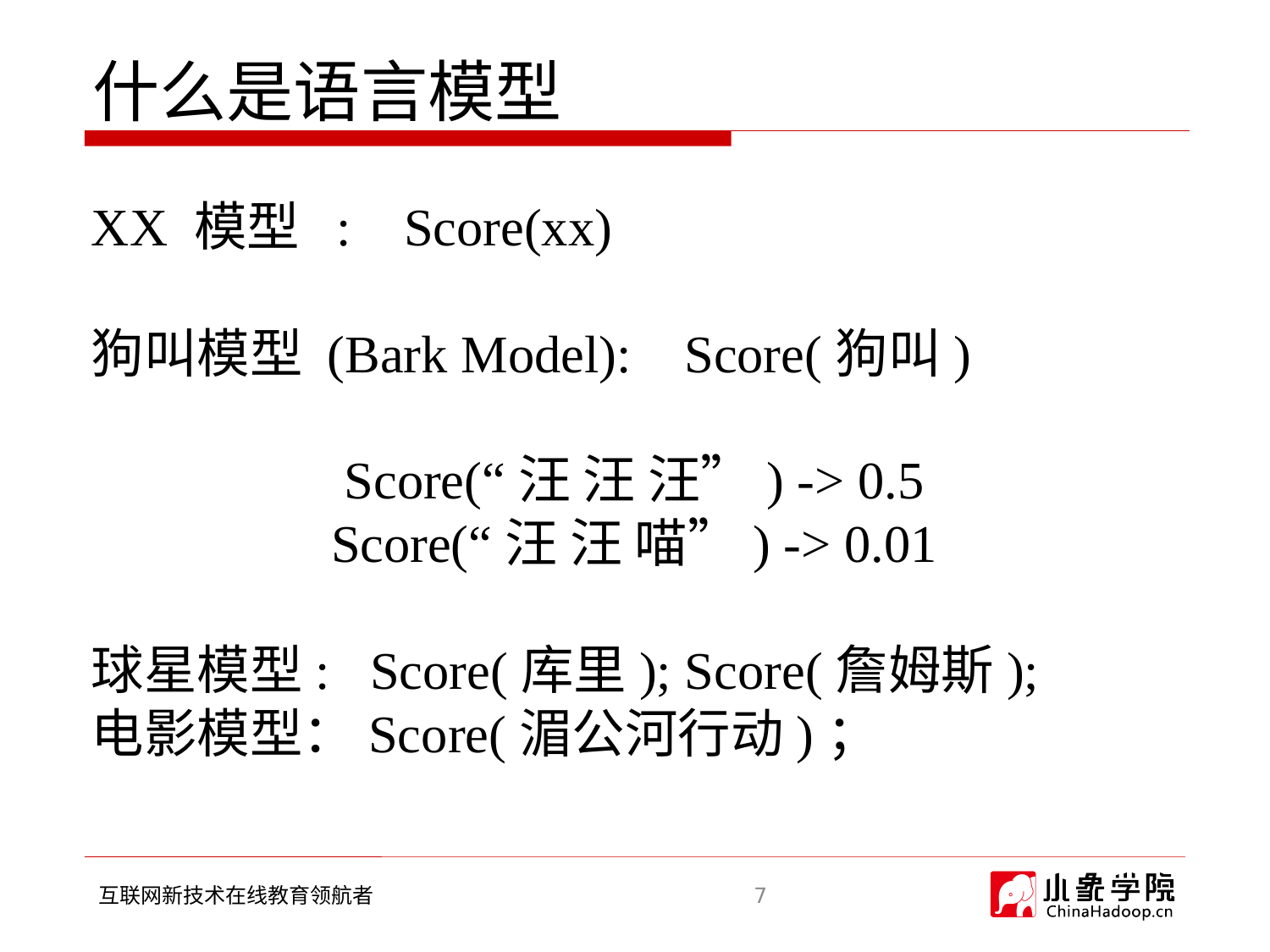

# 什么是语言模型
XX 模型  :    Score(xx)

狗叫模型 (Bark Model):    Score(狗叫)

Score(“汪 汪 汪”) -> 0.5
Score(“汪 汪 喵”) -> 0.01

球星模型:   Score(库里); Score(詹姆斯);
电影模型：Score(湄公河行动)；

7